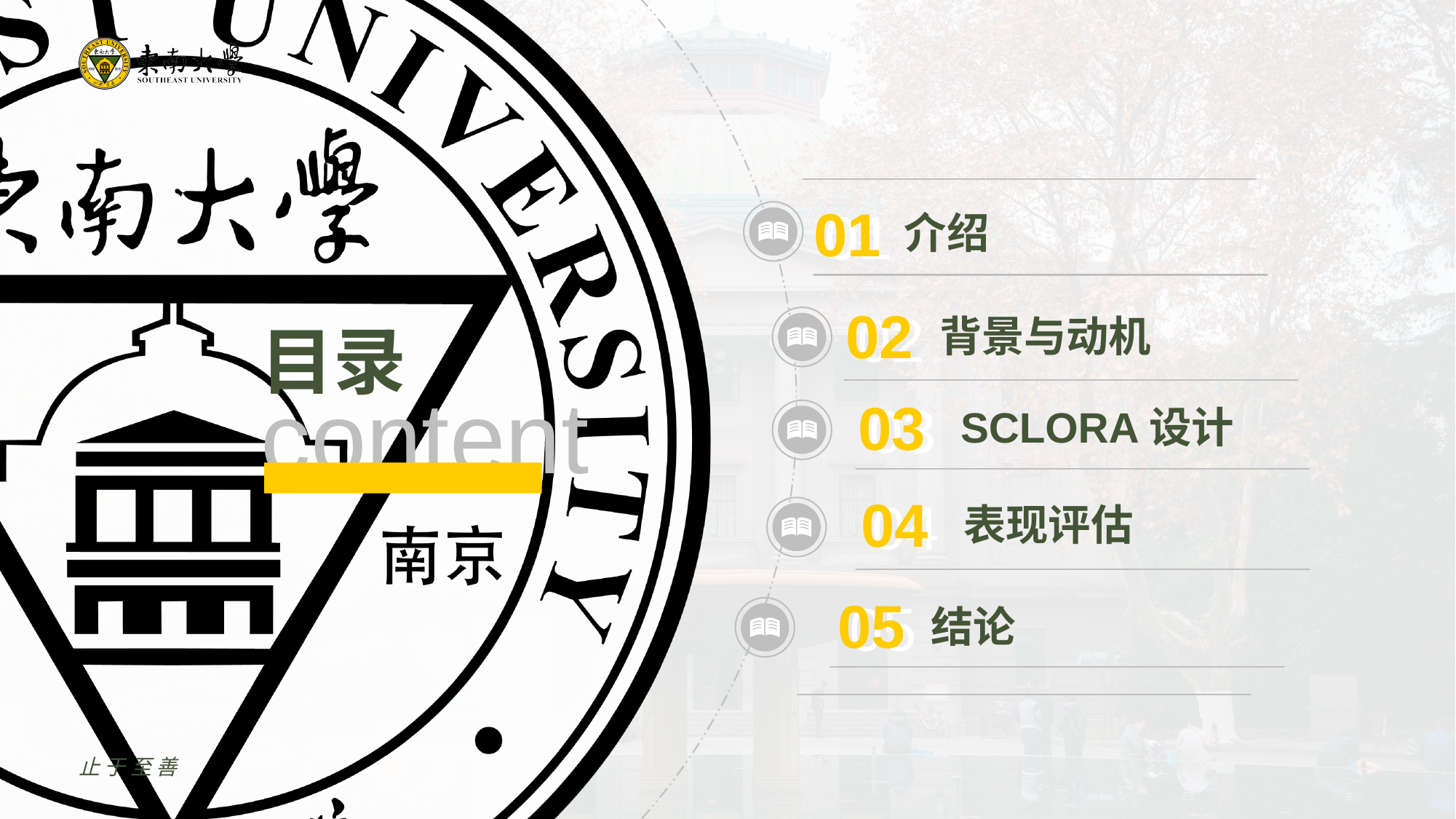

01
01
介绍

02
02
背景与动机

03
03
SCLORA设计

04
04
表现评估

05
05
结论

止于至善